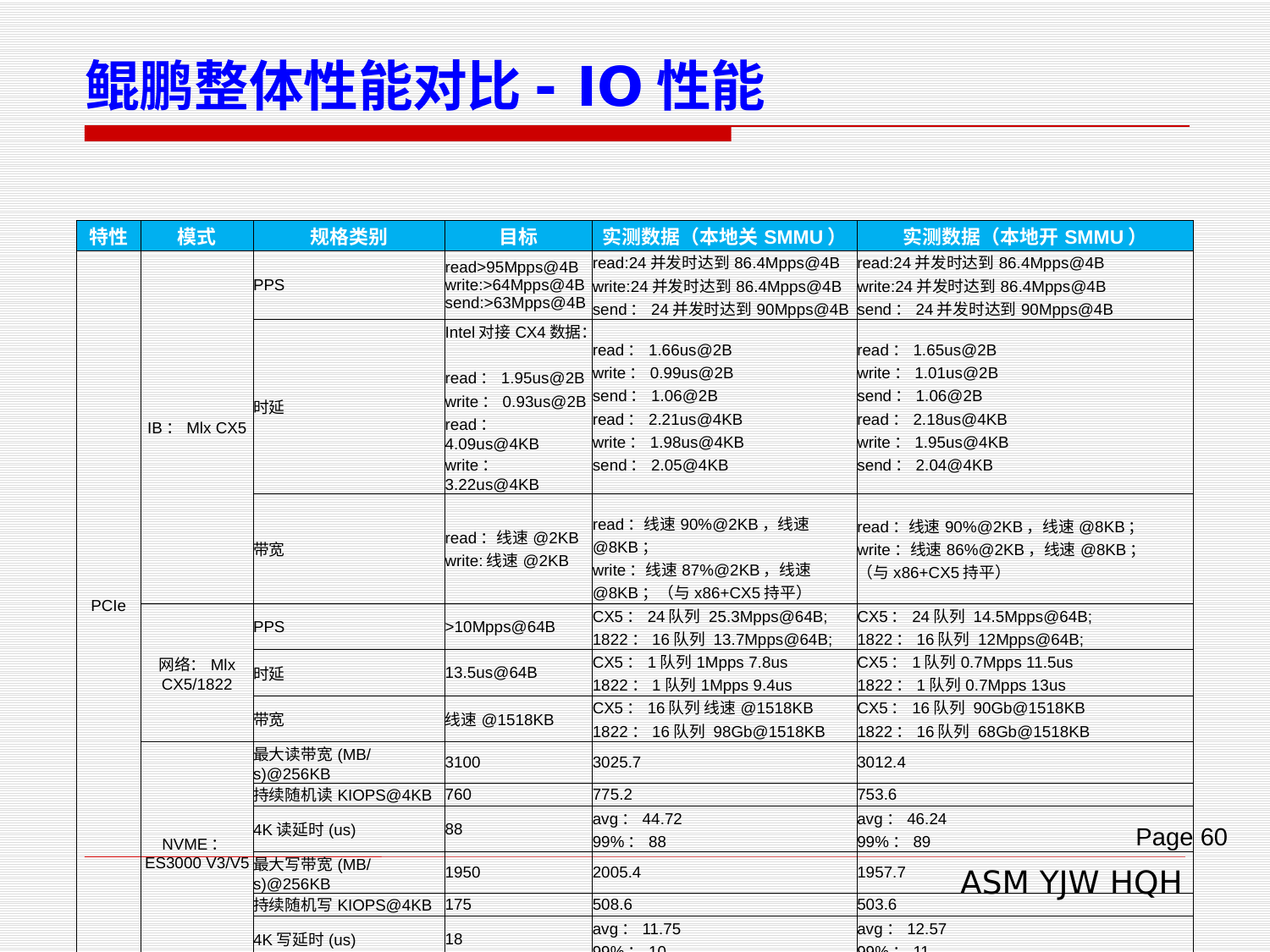

# 鲲鹏整体性能对比- IO性能
| 特性 | 模式 | 规格类别 | 目标 | 实测数据（本地关SMMU） | 实测数据（本地开SMMU） |
| --- | --- | --- | --- | --- | --- |
| PCIe | IB：Mlx CX5 | PPS | read>95Mpps@4B write:>64Mpps@4B send:>63Mpps@4B | read:24并发时达到86.4Mpps@4B write:24并发时达到86.4Mpps@4B send：24并发时达到90Mpps@4B | read:24并发时达到86.4Mpps@4B write:24并发时达到86.4Mpps@4B send：24并发时达到90Mpps@4B |
|  |  | 时延 | Intel对接CX4数据： read：1.95us@2B write：0.93us@2B read：4.09us@4KB write：3.22us@4KB | read：1.66us@2B write：0.99us@2B send：1.06@2B read：2.21us@4KB write：1.98us@4KB send：2.05@4KB | read：1.65us@2B write：1.01us@2B send：1.06@2B read：2.18us@4KB write：1.95us@4KB send：2.04@4KB |
|  |  | 带宽 | read：线速@2KB write:线速@2KB | read：线速90%@2KB，线速@8KB； write：线速87%@2KB，线速@8KB；（与x86+CX5持平） | read：线速90%@2KB，线速@8KB； write：线速86%@2KB，线速@8KB； （与x86+CX5持平） |
|  | 网络：Mlx CX5/1822 | PPS | >10Mpps@64B | CX5：24队列 25.3Mpps@64B; 1822：16队列 13.7Mpps@64B; | CX5：24队列 14.5Mpps@64B; 1822：16队列 12Mpps@64B; |
|  |  | 时延 | 13.5us@64B | CX5：1队列1Mpps 7.8us 1822：1队列1Mpps 9.4us | CX5：1队列0.7Mpps 11.5us 1822：1队列0.7Mpps 13us |
|  |  | 带宽 | 线速@1518KB | CX5：16队列 线速@1518KB 1822：16队列 98Gb@1518KB | CX5：16队列 90Gb@1518KB 1822：16队列 68Gb@1518KB |
|  | NVME：ES3000 V3/V5 | 最大读带宽(MB/s)@256KB | 3100 | 3025.7 | 3012.4 |
|  |  | 持续随机读KIOPS@4KB | 760 | 775.2 | 753.6 |
|  |  | 4K读延时(us) | 88 | avg：44.72 99%：88 | avg：46.24 99%：89 |
|  |  | 最大写带宽(MB/s)@256KB | 1950 | 2005.4 | 1957.7 |
|  |  | 持续随机写KIOPS@4KB | 175 | 508.6 | 503.6 |
|  |  | 4K写延时(us) | 18 | avg：11.75 99%：10 | avg：12.57 99%：11 |

Page 60